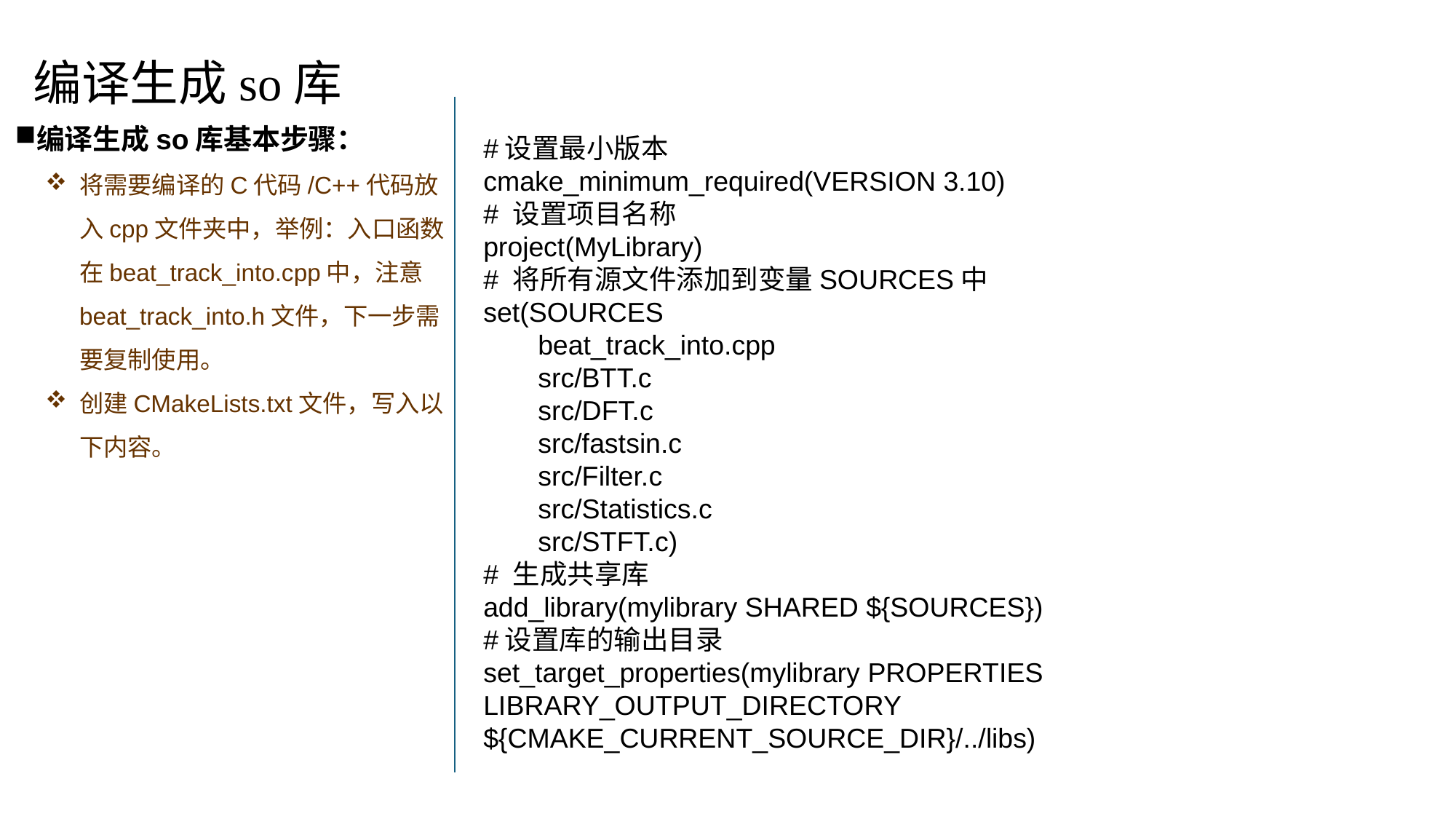

编译生成so库
编译生成so库基本步骤：
将需要编译的C代码/C++代码放入cpp文件夹中，举例：入口函数在beat_track_into.cpp中，注意beat_track_into.h文件，下一步需要复制使用。
创建CMakeLists.txt文件，写入以下内容。

#设置最小版本
cmake_minimum_required(VERSION 3.10)
# 设置项目名称
project(MyLibrary)
# 将所有源文件添加到变量SOURCES中
set(SOURCES
beat_track_into.cpp
src/BTT.c
src/DFT.c
src/fastsin.c
src/Filter.c
src/Statistics.c
src/STFT.c)
# 生成共享库
add_library(mylibrary SHARED ${SOURCES})
#设置库的输出目录
set_target_properties(mylibrary PROPERTIES LIBRARY_OUTPUT_DIRECTORY ${CMAKE_CURRENT_SOURCE_DIR}/../libs)